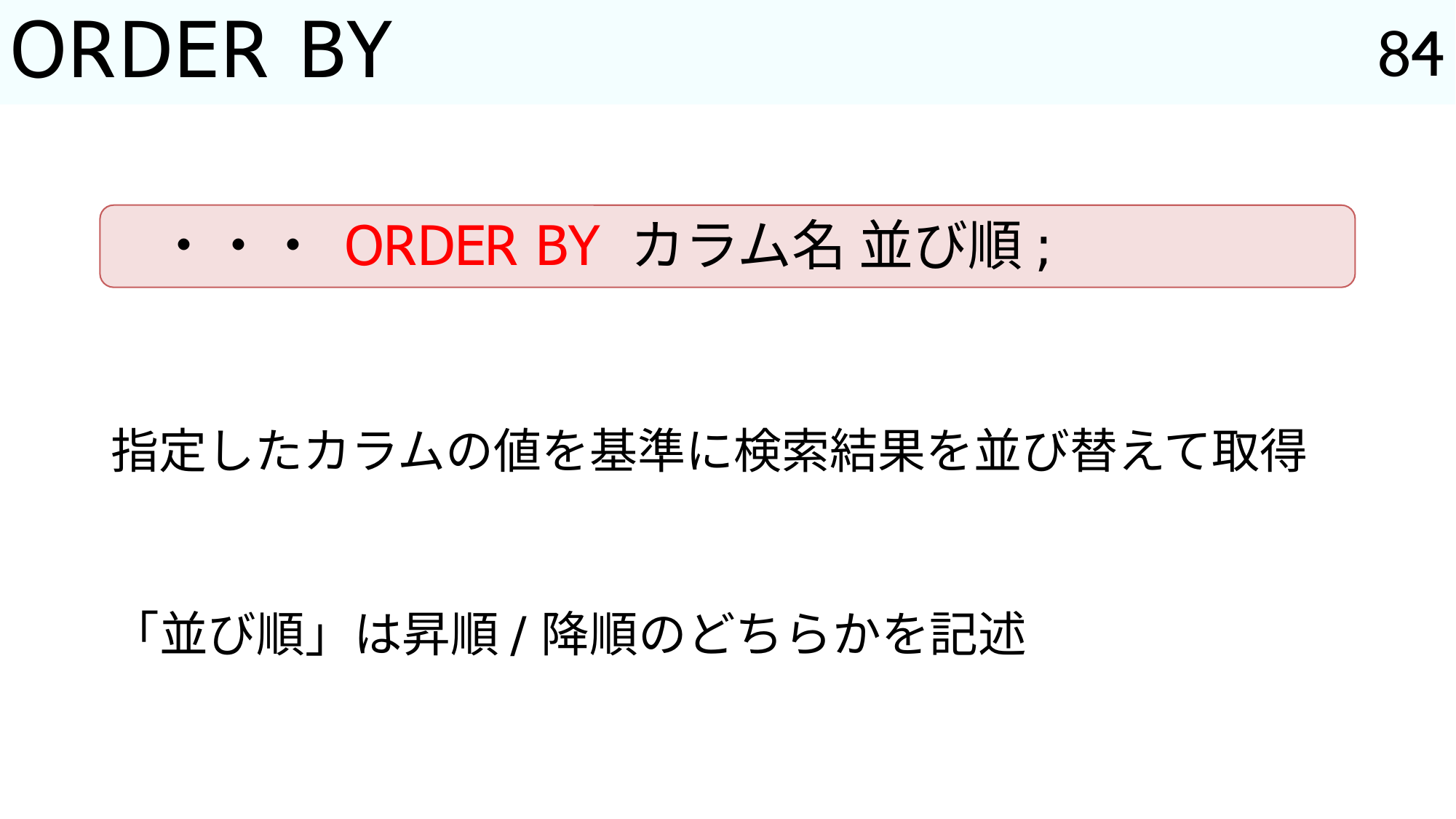

84
# ORDER BY

・・・ ORDER BY カラム名 並び順;
指定したカラムの値を基準に検索結果を並び替えて取得
「並び順」は昇順/降順のどちらかを記述